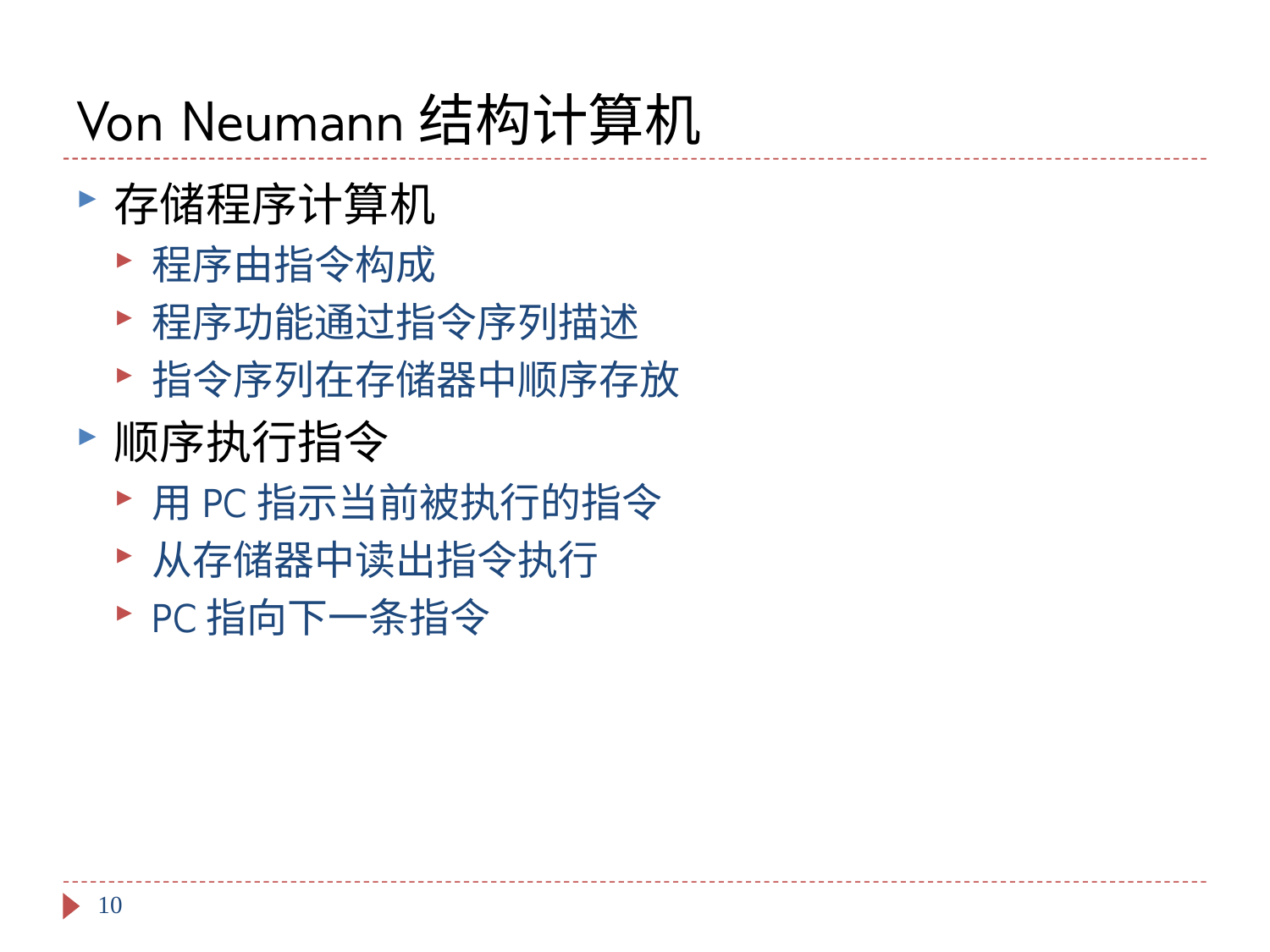

# Von Neumann结构计算机
存储程序计算机
程序由指令构成
程序功能通过指令序列描述
指令序列在存储器中顺序存放
顺序执行指令
用PC指示当前被执行的指令
从存储器中读出指令执行
PC指向下一条指令

10